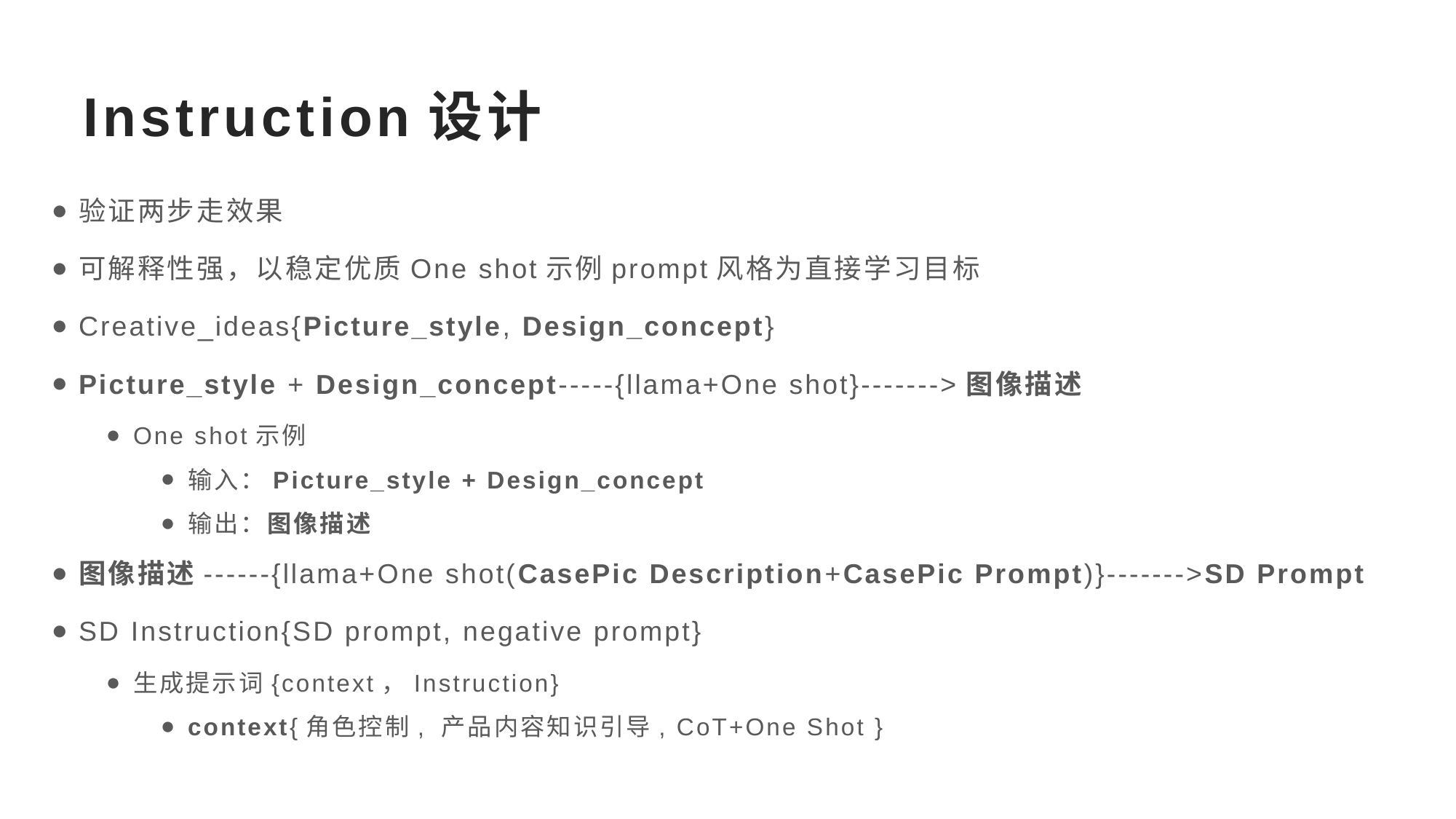

# Instruction设计
验证两步走效果
可解释性强，以稳定优质One shot示例prompt风格为直接学习目标
Creative_ideas{Picture_style, Design_concept}
Picture_style + Design_concept-----{llama+One shot}------->图像描述
One shot示例
输入：Picture_style + Design_concept
输出：图像描述
图像描述------{llama+One shot(CasePic Description+CasePic Prompt)}------->SD Prompt
SD Instruction{SD prompt, negative prompt}
生成提示词{context，Instruction}
context{角色控制, 产品内容知识引导, CoT+One Shot }